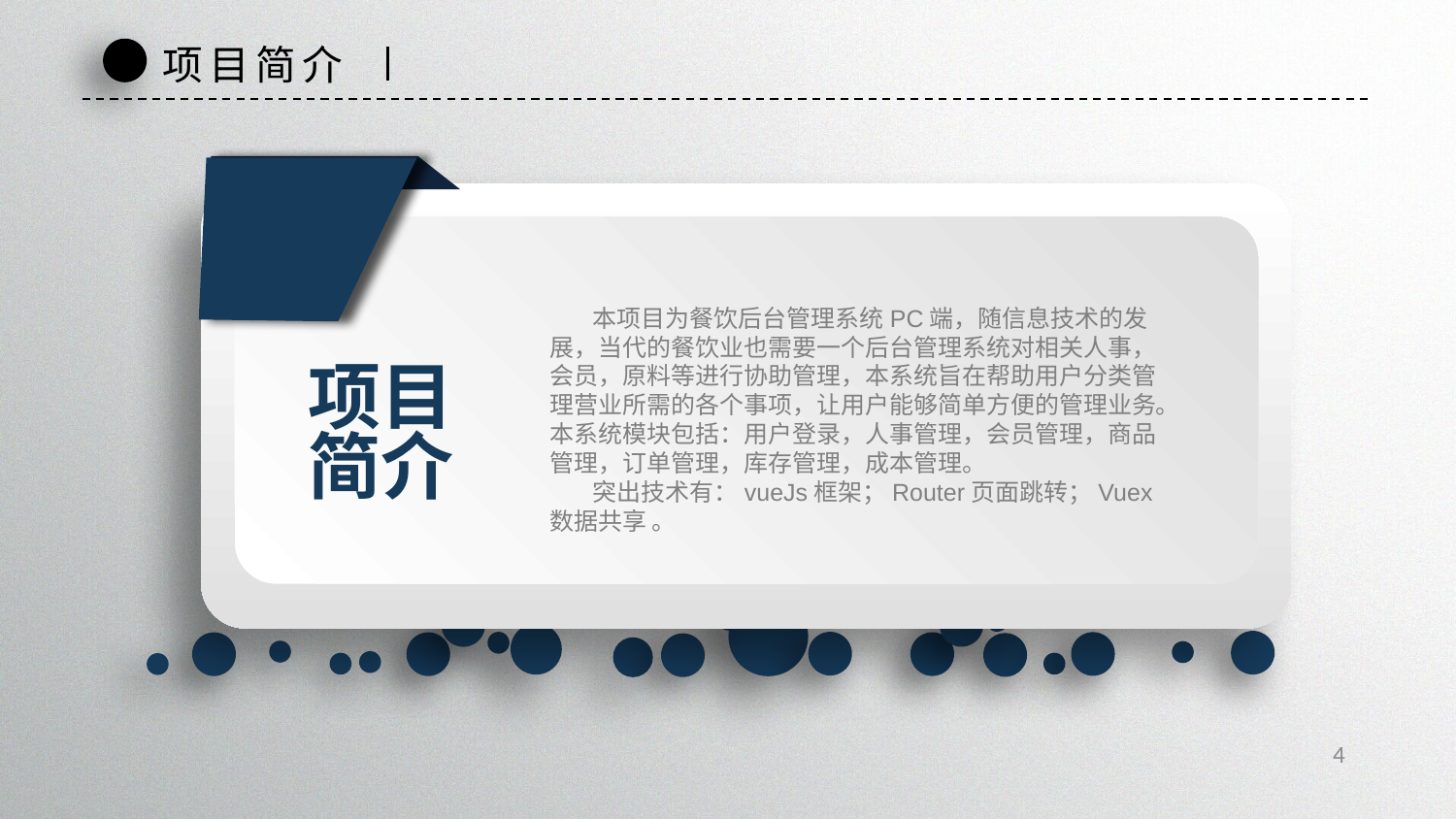

项目简介

       本项目为餐饮后台管理系统PC端，随信息技术的发展，当代的餐饮业也需要一个后台管理系统对相关人事，会员，原料等进行协助管理，本系统旨在帮助用户分类管理营业所需的各个事项，让用户能够简单方便的管理业务。本系统模块包括：用户登录，人事管理，会员管理，商品管理，订单管理，库存管理，成本管理。
       突出技术有：vueJs框架；Router页面跳转；Vuex数据共享 。
项目
简介

4